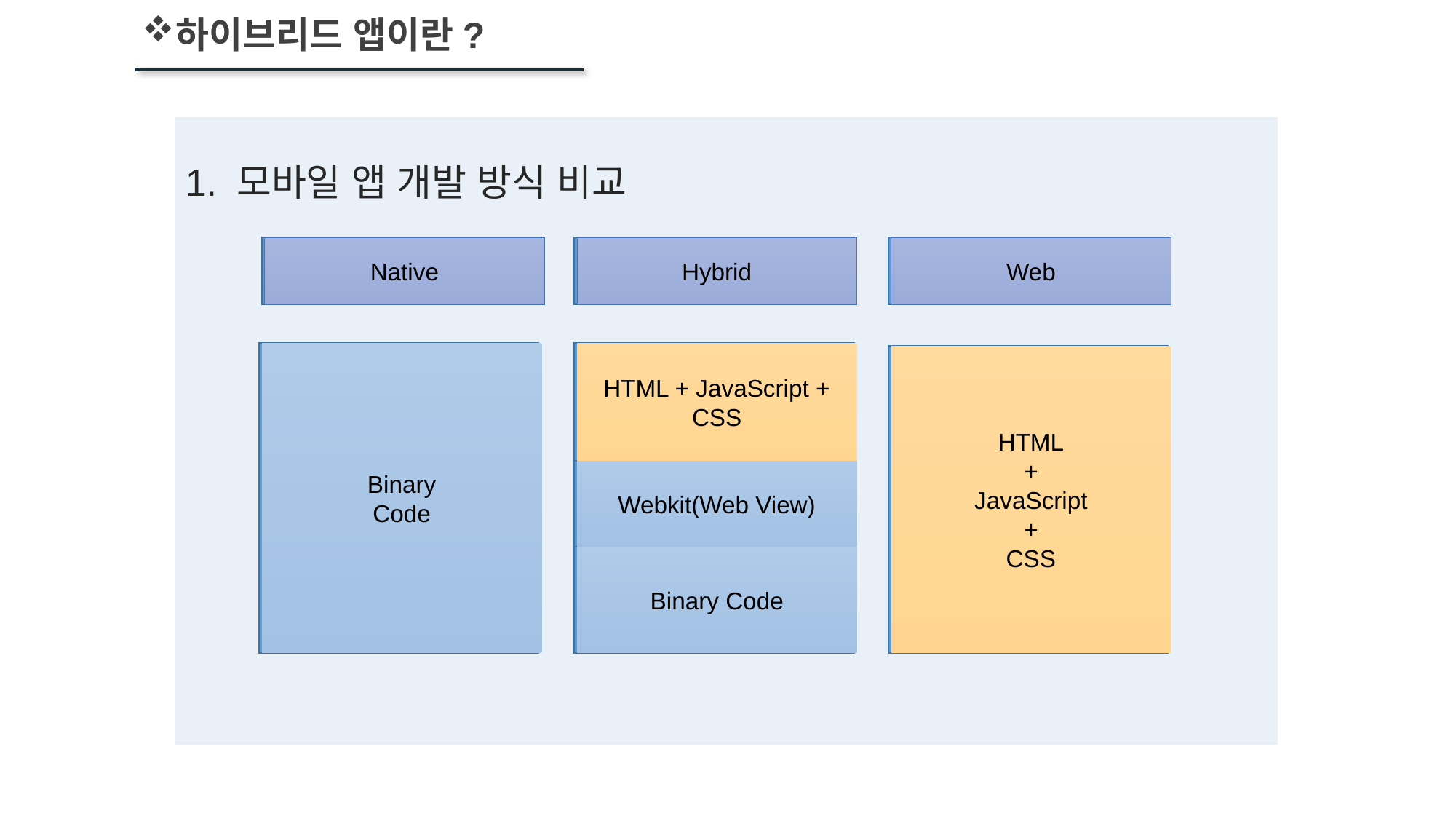

하이브리드 앱이란?
1. 모바일 앱 개발 방식 비교

Native
Native
Hybrid
Hybrid
Web
Web
Binary
Code
Binary
Code
HTML + JavaScript + CSS
HTML + JavaScript + CSS
HTML
+
JavaScript
+
CSS
HTML
+
JavaScript
+
CSS
Webkit(Web View)
Webkit(Web View)
Binary Code
Binary Code